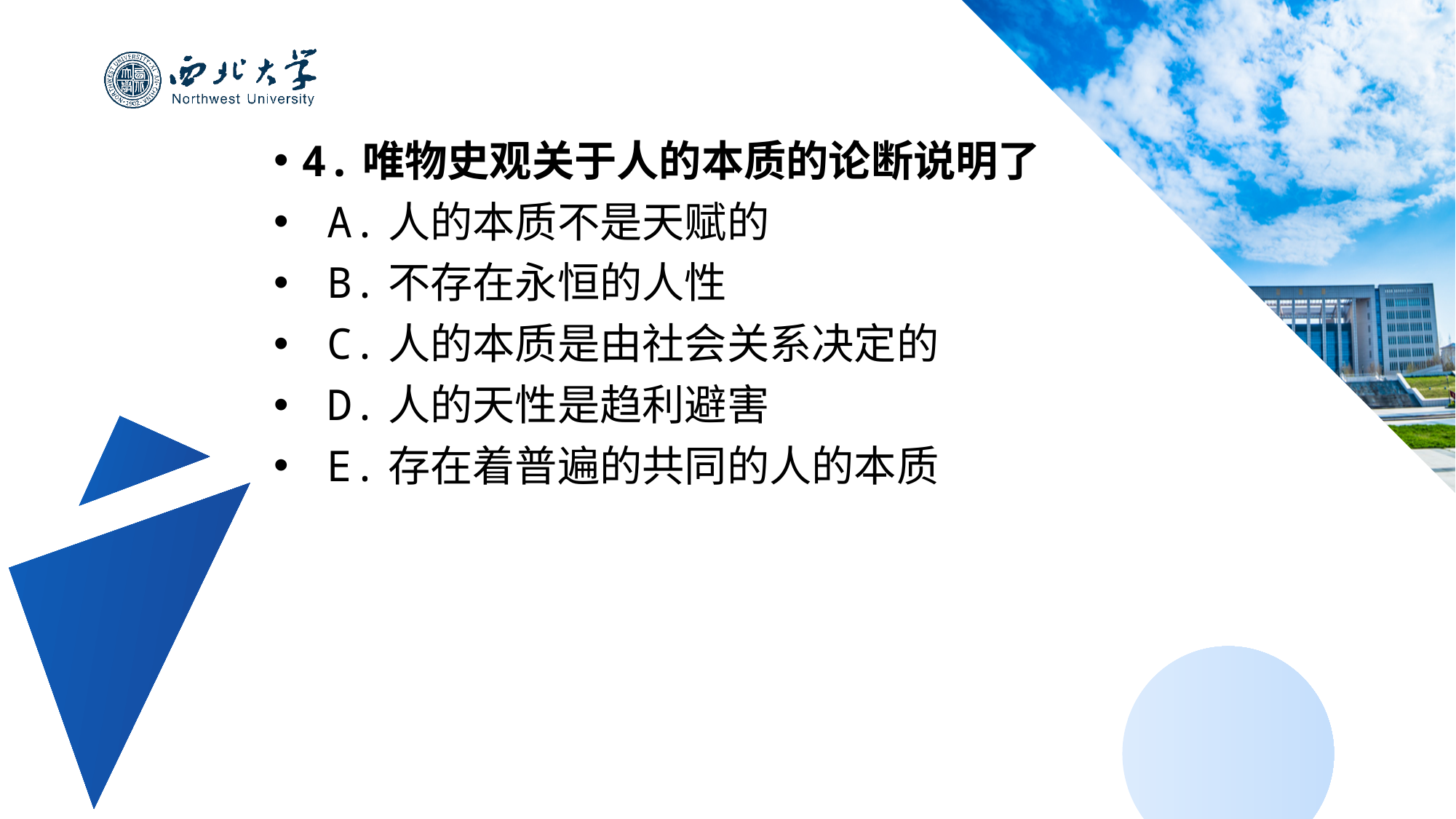

4.唯物史观关于人的本质的论断说明了
 A.人的本质不是天赋的
 B.不存在永恒的人性
 C.人的本质是由社会关系决定的
 D.人的天性是趋利避害
 E.存在着普遍的共同的人的本质